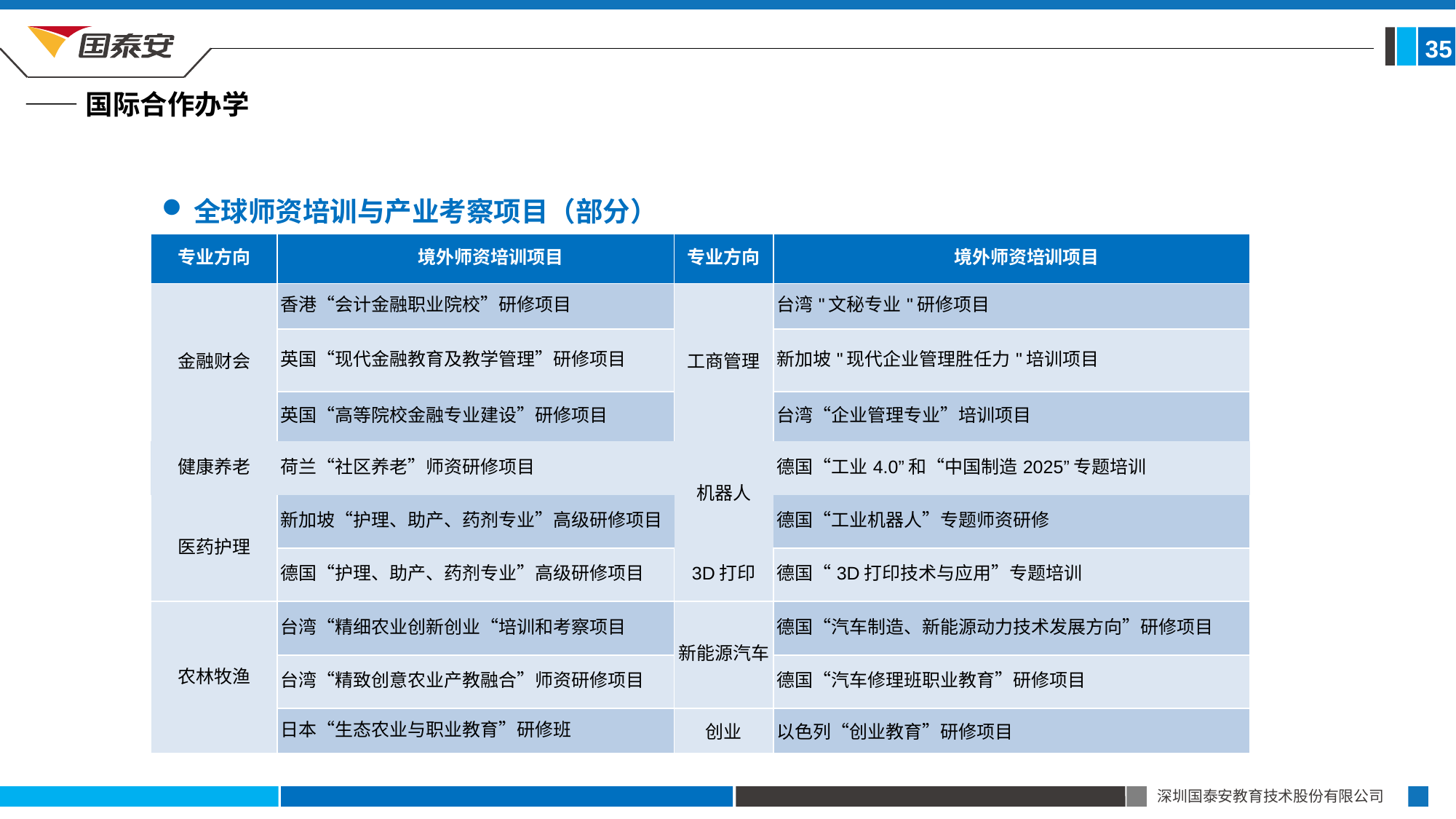

35
——国际合作办学
全球师资培训与产业考察项目（部分）
| 专业方向 | 境外师资培训项目 | 专业方向 | 境外师资培训项目 |
| --- | --- | --- | --- |
| 金融财会 | 香港“会计金融职业院校”研修项目 | 工商管理 | 台湾"文秘专业"研修项目 |
|  | 英国“现代金融教育及教学管理”研修项目 |  | 新加坡"现代企业管理胜任力"培训项目 |
|  | 英国“高等院校金融专业建设”研修项目 |  | 台湾“企业管理专业”培训项目 |
| 健康养老 | 荷兰“社区养老”师资研修项目 | 机器人 | 德国“工业4.0”和“中国制造2025”专题培训 |
| 医药护理 | 新加坡“护理、助产、药剂专业”高级研修项目 |  | 德国“工业机器人”专题师资研修 |
|  | 德国“护理、助产、药剂专业”高级研修项目 | 3D打印 | 德国“3D打印技术与应用”专题培训 |
| 农林牧渔 | 台湾“精细农业创新创业“培训和考察项目 | 新能源汽车 | 德国“汽车制造、新能源动力技术发展方向”研修项目 |
|  | 台湾“精致创意农业产教融合”师资研修项目 |  | 德国“汽车修理班职业教育”研修项目 |
|  | 日本“生态农业与职业教育”研修班 | 创业 | 以色列“创业教育”研修项目 |